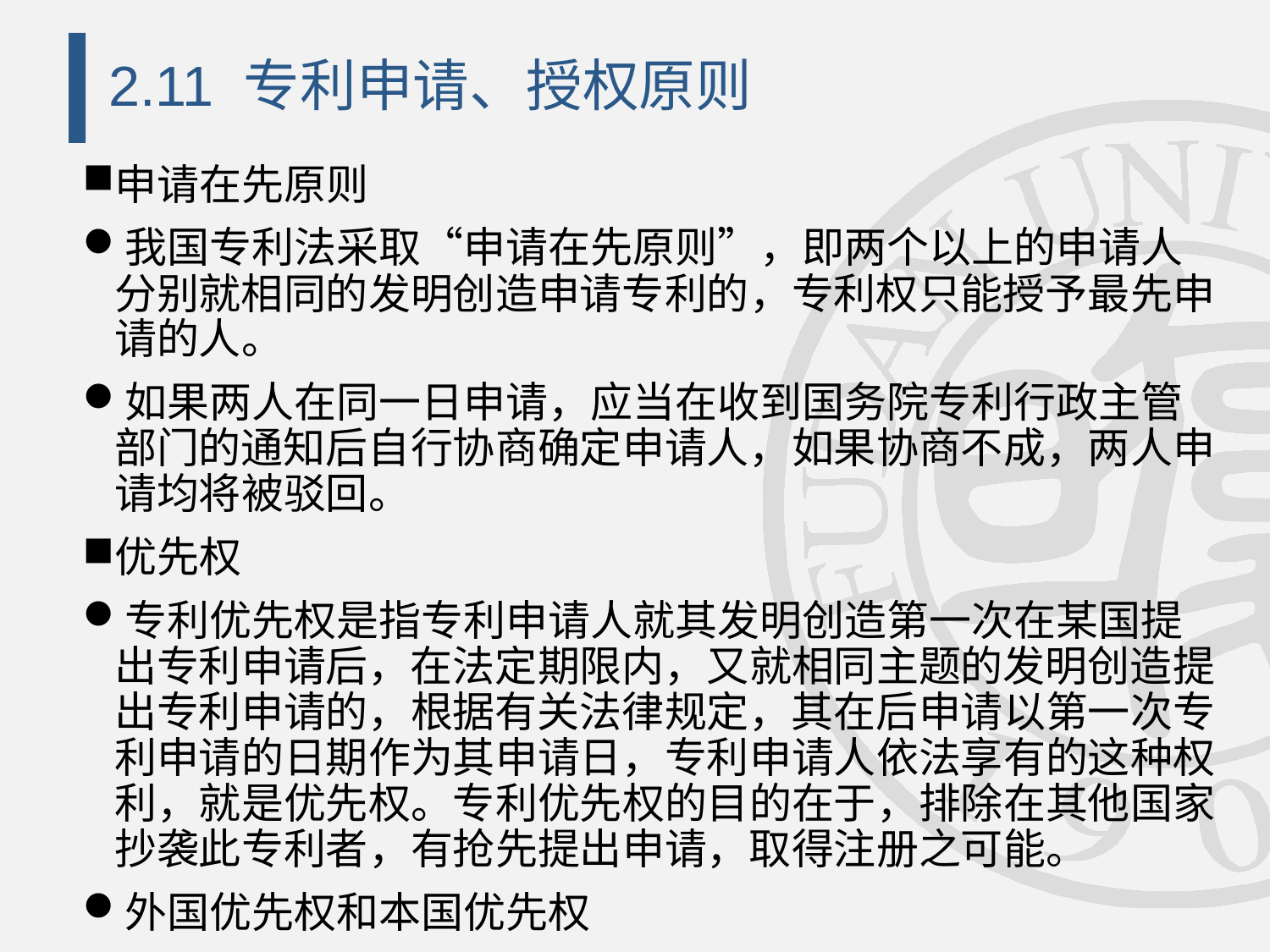

# 2.11 专利申请、授权原则
申请在先原则
我国专利法采取“申请在先原则”，即两个以上的申请人分别就相同的发明创造申请专利的，专利权只能授予最先申请的人。
如果两人在同一日申请，应当在收到国务院专利行政主管部门的通知后自行协商确定申请人，如果协商不成，两人申请均将被驳回。
优先权
专利优先权是指专利申请人就其发明创造第一次在某国提出专利申请后，在法定期限内，又就相同主题的发明创造提出专利申请的，根据有关法律规定，其在后申请以第一次专利申请的日期作为其申请日，专利申请人依法享有的这种权利，就是优先权。专利优先权的目的在于，排除在其他国家抄袭此专利者，有抢先提出申请，取得注册之可能。
外国优先权和本国优先权